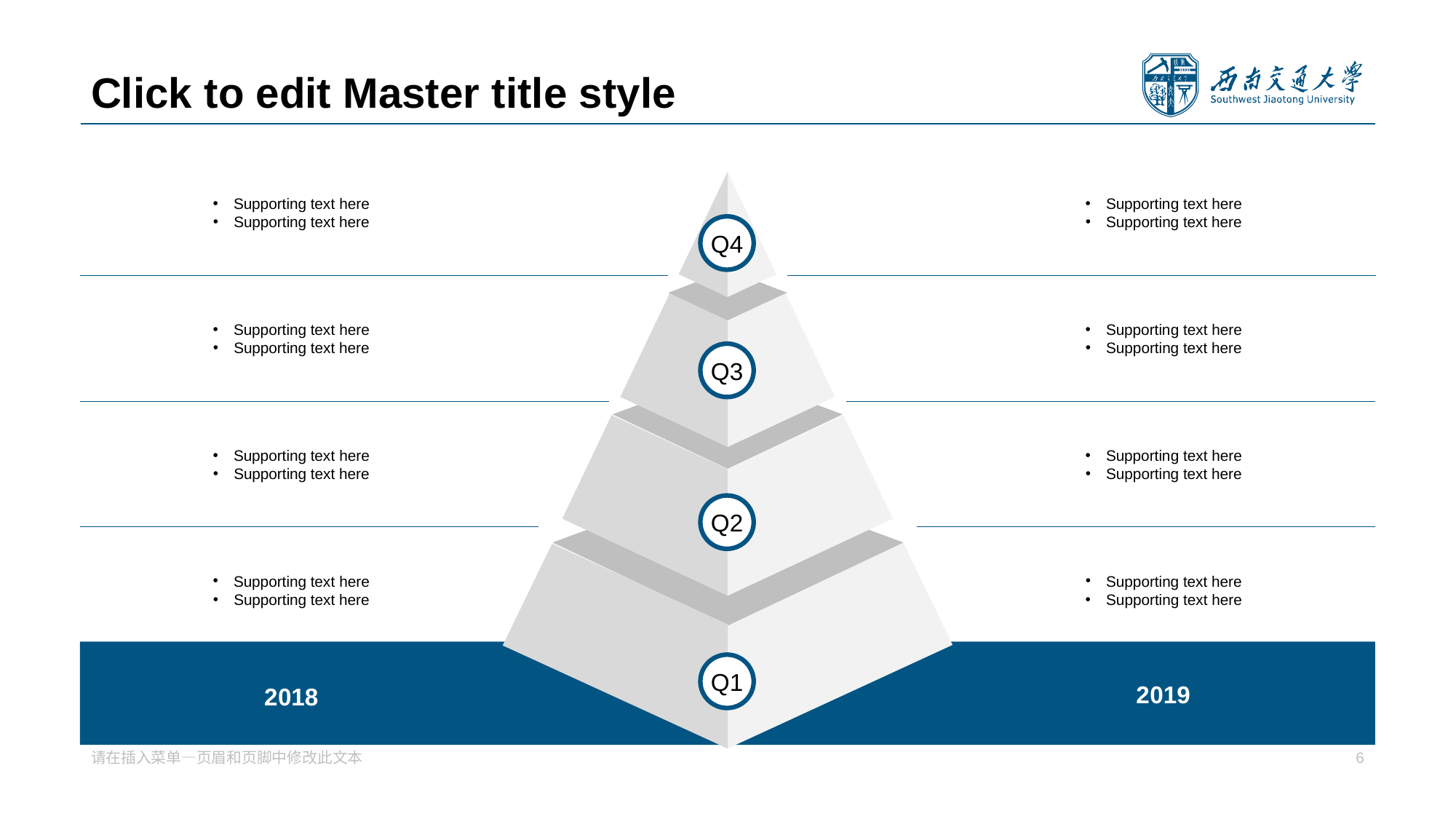

# Click to edit Master title style

Q 4

Q 3
Q 2
Q 1
Supporting text  here
Supporting text here
Supportin g text here
Supporting text here
Supporting text  here
Supporting text here
Supportin g text here
Supporting text here
Supporting text  here
Supporting text here
Supportin g text here
Supporting text here
Supporting text  here
Supporting text here
Supporting text here
Su pporting text here

2 018
2 019
请在插入菜单—页眉和页脚中修改此文本
6